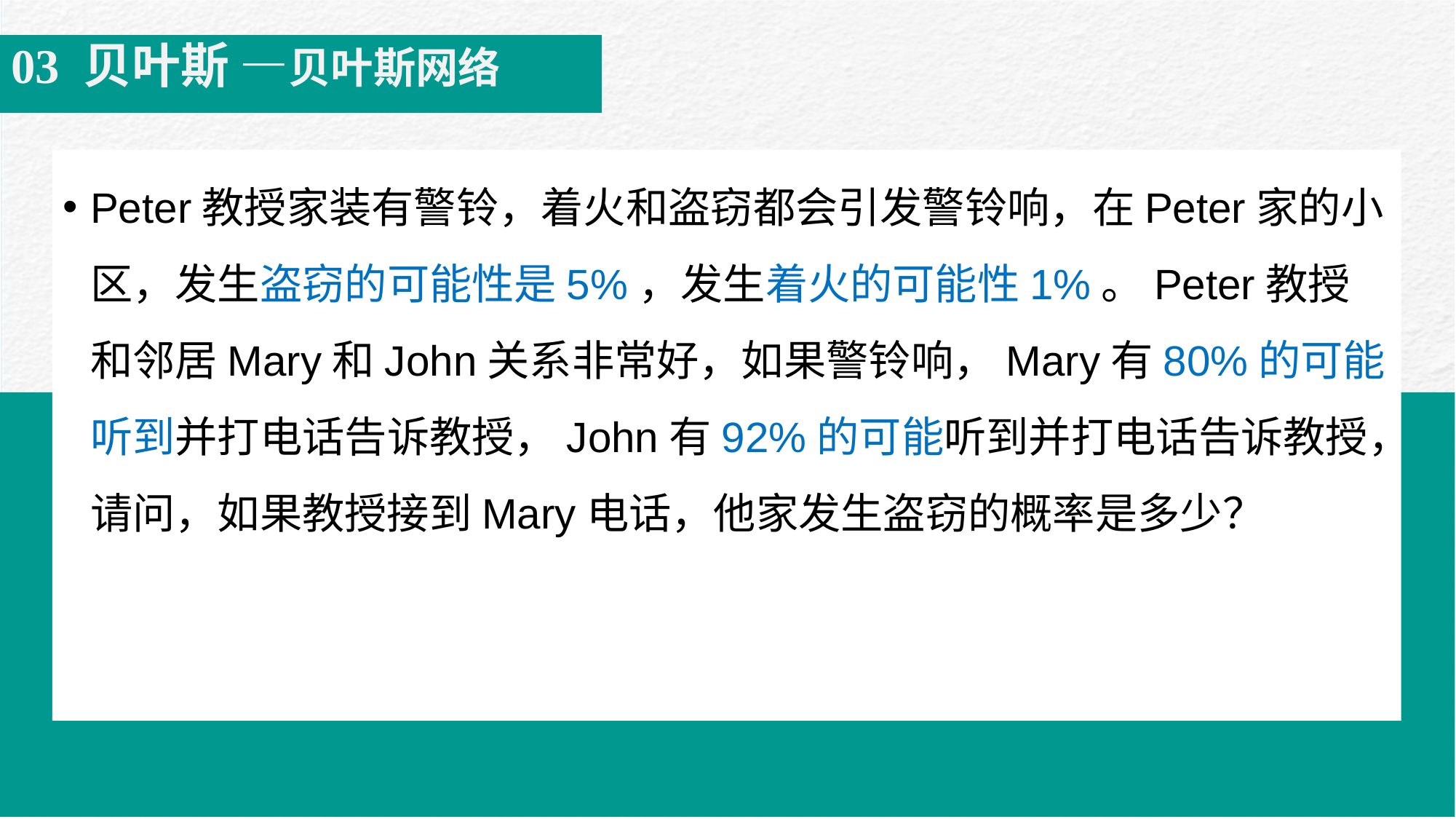

# 03 贝叶斯 —贝叶斯网络
Peter教授家装有警铃，着火和盗窃都会引发警铃响，在Peter家的小区，发生盗窃的可能性是5%，发生着火的可能性1%。Peter教授和邻居Mary和John关系非常好，如果警铃响，Mary有80%的可能听到并打电话告诉教授，John有92%的可能听到并打电话告诉教授，请问，如果教授接到Mary电话，他家发生盗窃的概率是多少？